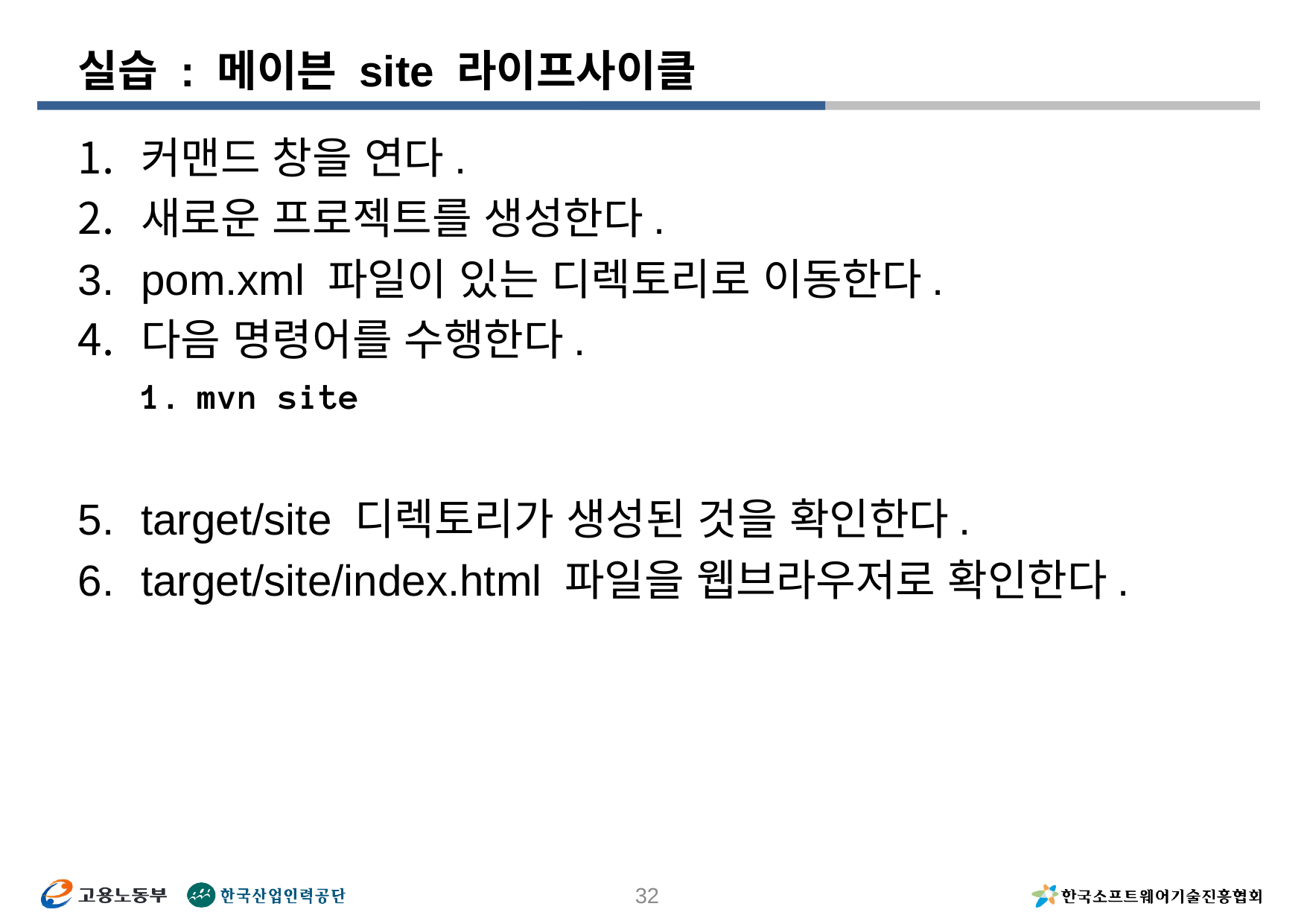

# 실습 : 메이븐 site 라이프사이클
커맨드 창을 연다.
새로운 프로젝트를 생성한다.
pom.xml 파일이 있는 디렉토리로 이동한다.
다음 명령어를 수행한다.
mvn site

target/site 디렉토리가 생성된 것을 확인한다.
target/site/index.html 파일을 웹브라우저로 확인한다.
32